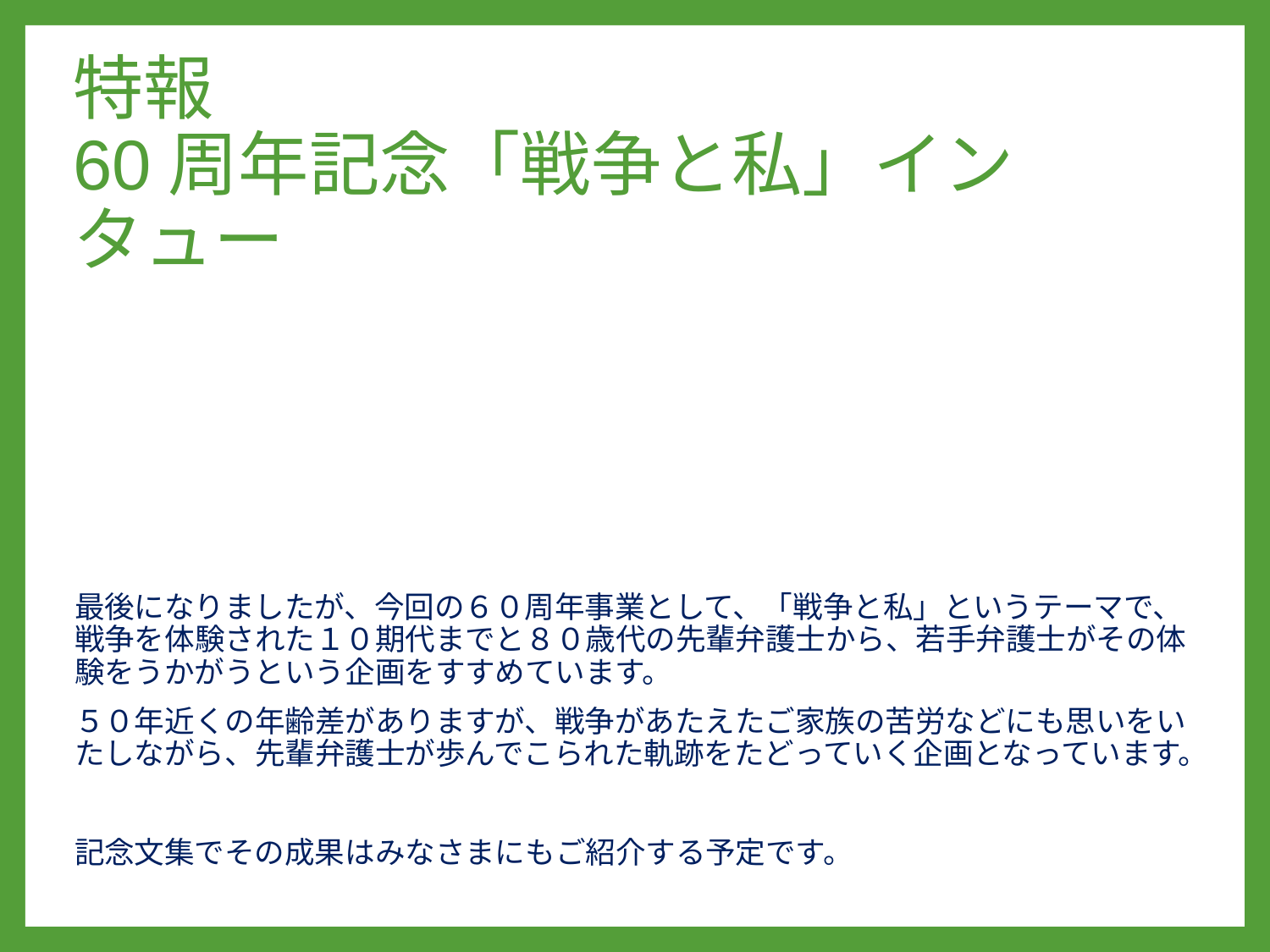

# 特報　 60周年記念「戦争と私」インタュー
最後になりましたが、今回の６０周年事業として、「戦争と私」というテーマで、戦争を体験された１０期代までと８０歳代の先輩弁護士から、若手弁護士がその体験をうかがうという企画をすすめています。
５０年近くの年齢差がありますが、戦争があたえたご家族の苦労などにも思いをいたしながら、先輩弁護士が歩んでこられた軌跡をたどっていく企画となっています。

記念文集でその成果はみなさまにもご紹介する予定です。